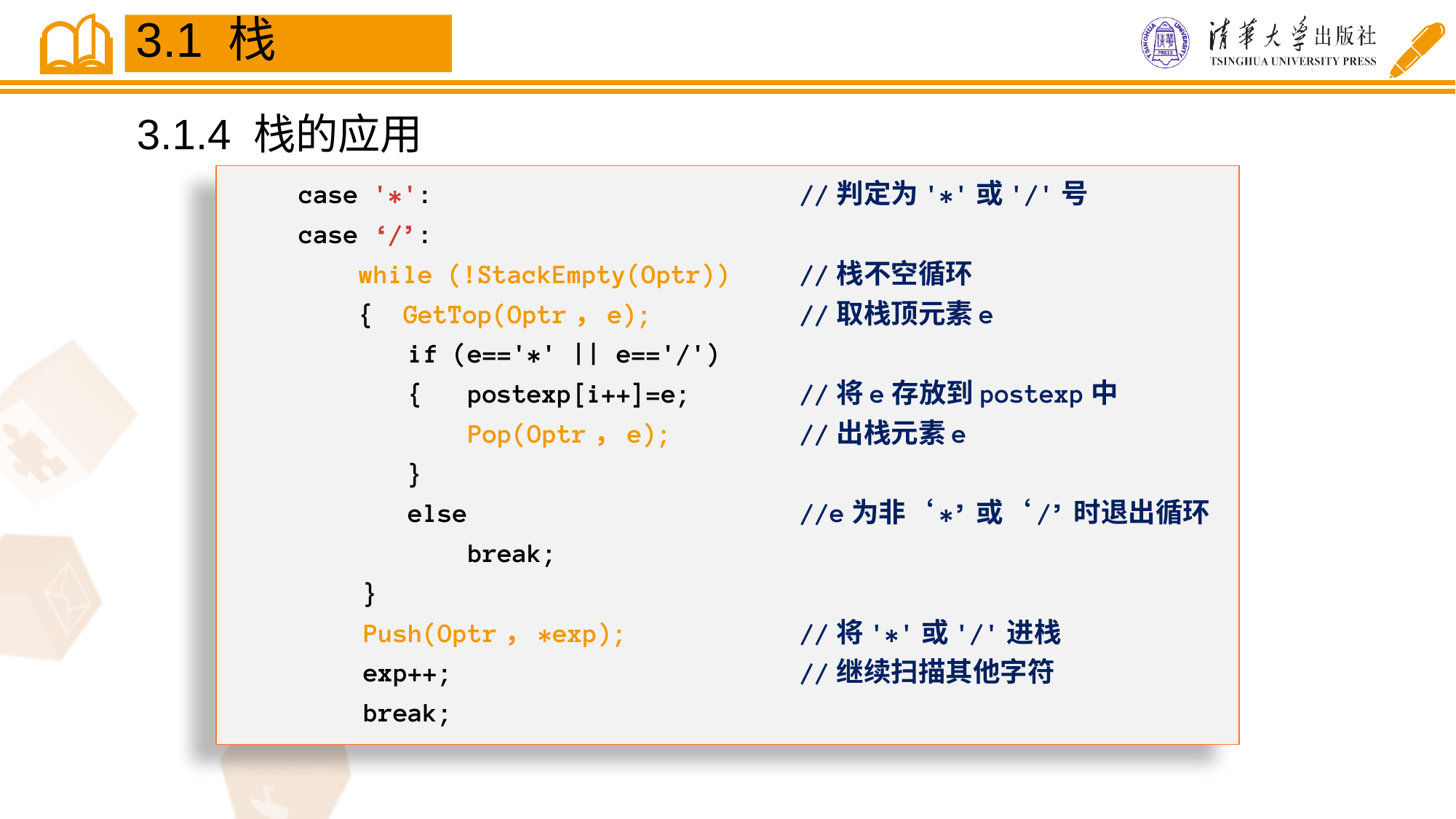

3.1 栈
3.1.4 栈的应用
   case '*':				//判定为'*'或'/'号
   case ‘/’:
       while (!StackEmpty(Optr))	//栈不空循环
       {  GetTop(Optr，e);		//取栈顶元素e
	   if (e=='*' || e=='/')
	   {   postexp[i++]=e;	//将e存放到postexp中
	       Pop(Optr，e);		//出栈元素e
	   }
	   else				//e为非‘*’或‘/’时退出循环
	       break;
	}
	Push(Optr，*exp);		//将'*'或'/'进栈
	exp++;				//继续扫描其他字符
	break;